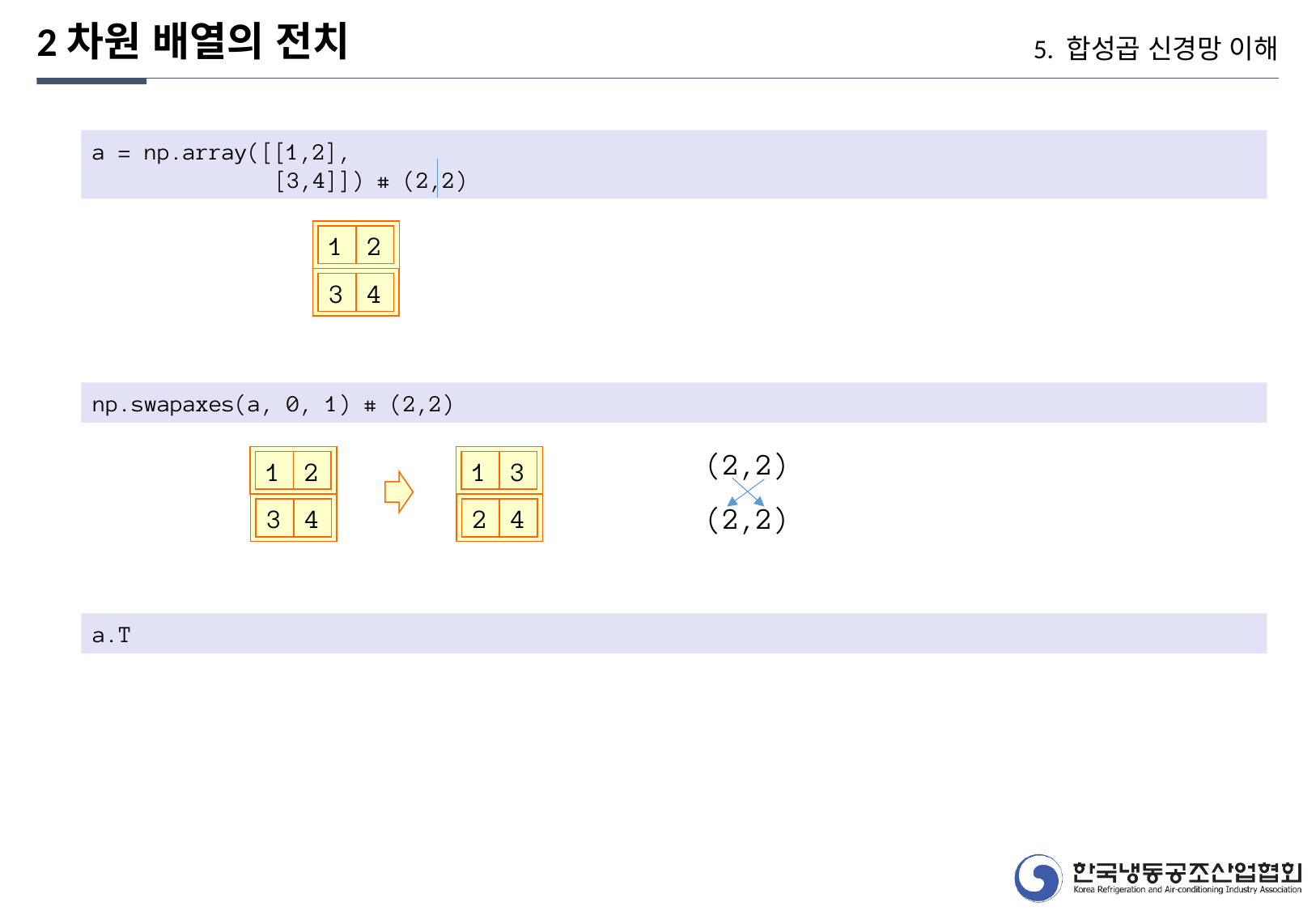

2차원 배열의 전치
5. 합성곱 신경망 이해
a = np.array([[1,2],
              [3,4]]) # (2,2)

1
2

3
4
np.swapaxes(a, 0, 1) # (2,2)
(2,2)

1
2
1
3

(2,2)

3
4
2
4
a.T